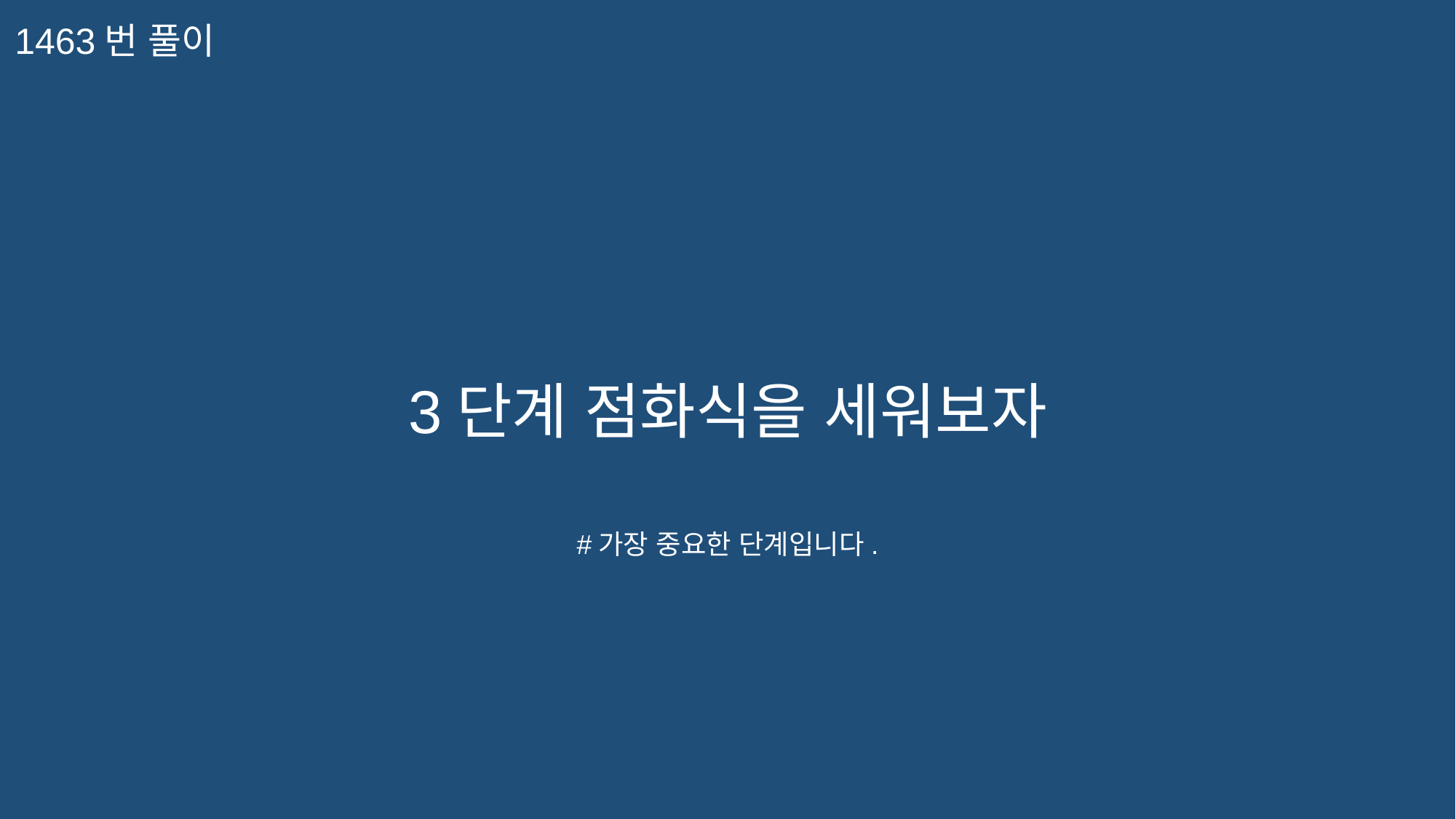

1463번 풀이
3단계 점화식을 세워보자
#가장 중요한 단계입니다.